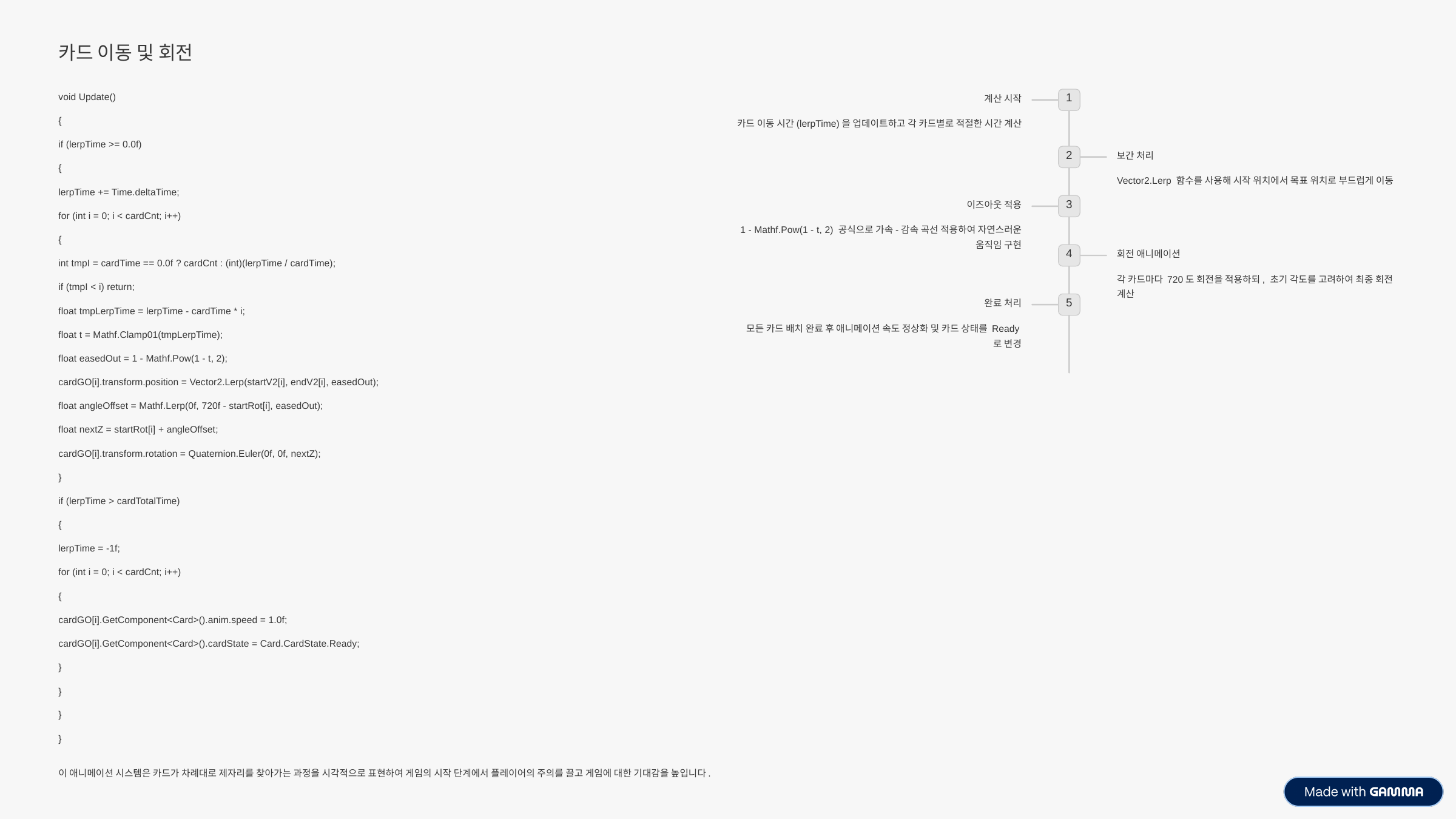

카드 이동 및 회전
void Update()

계산 시작
1

{
카드 이동 시간(lerpTime)을 업데이트하고 각 카드별로 적절한 시간 계산
if (lerpTime >= 0.0f)

보간 처리
2

{
Vector2.Lerp 함수를 사용해 시작 위치에서 목표 위치로 부드럽게 이동
lerpTime += Time.deltaTime;

이즈아웃 적용
3

for (int i = 0; i < cardCnt; i++)
1 - Mathf.Pow(1 - t, 2) 공식으로 가속-감속 곡선 적용하여 자연스러운 움직임 구현
{

회전 애니메이션
4
int tmpI = cardTime == 0.0f ? cardCnt : (int)(lerpTime / cardTime);

각 카드마다 720도 회전을 적용하되, 초기 각도를 고려하여 최종 회전 계산
if (tmpI < i) return;

완료 처리
5
float tmpLerpTime = lerpTime - cardTime * i;

모든 카드 배치 완료 후 애니메이션 속도 정상화 및 카드 상태를 Ready로 변경
float t = Mathf.Clamp01(tmpLerpTime);
float easedOut = 1 - Mathf.Pow(1 - t, 2);
cardGO[i].transform.position = Vector2.Lerp(startV2[i], endV2[i], easedOut);
float angleOffset = Mathf.Lerp(0f, 720f - startRot[i], easedOut);
float nextZ = startRot[i] + angleOffset;
cardGO[i].transform.rotation = Quaternion.Euler(0f, 0f, nextZ);
}
if (lerpTime > cardTotalTime)
{
lerpTime = -1f;
for (int i = 0; i < cardCnt; i++)
{
cardGO[i].GetComponent<Card>().anim.speed = 1.0f;
cardGO[i].GetComponent<Card>().cardState = Card.CardState.Ready;
}
}
}
}
이 애니메이션 시스템은 카드가 차례대로 제자리를 찾아가는 과정을 시각적으로 표현하여 게임의 시작 단계에서 플레이어의 주의를 끌고 게임에 대한 기대감을 높입니다.